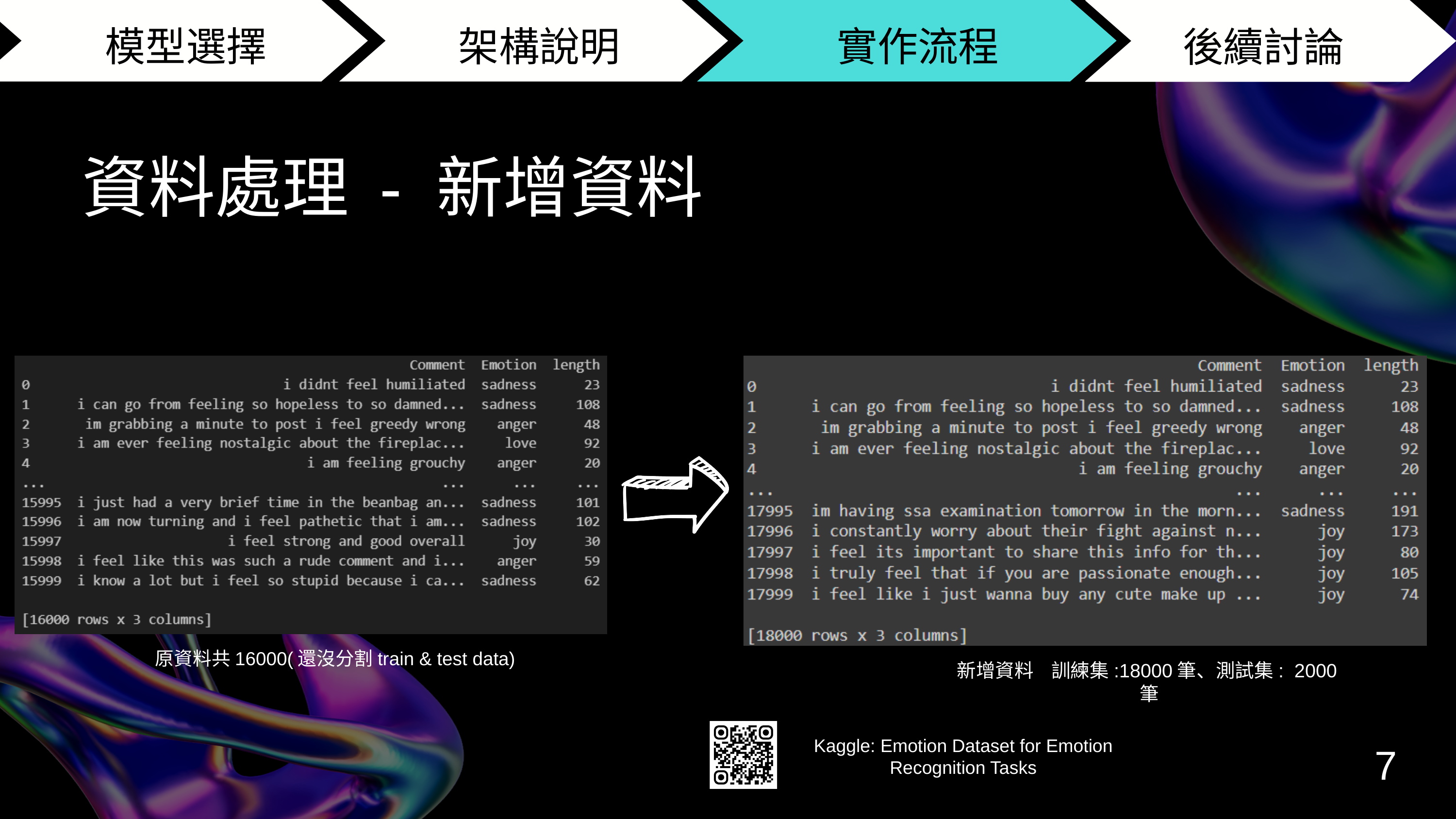

模型選擇

架構說明

 實作流程

結論

後續討論
資料處理 - 新增資料

原資料共16000(還沒分割train & test data)
新增資料    訓練集:18000筆、測試集:  2000筆

7
Kaggle: Emotion Dataset for Emotion Recognition Tasks